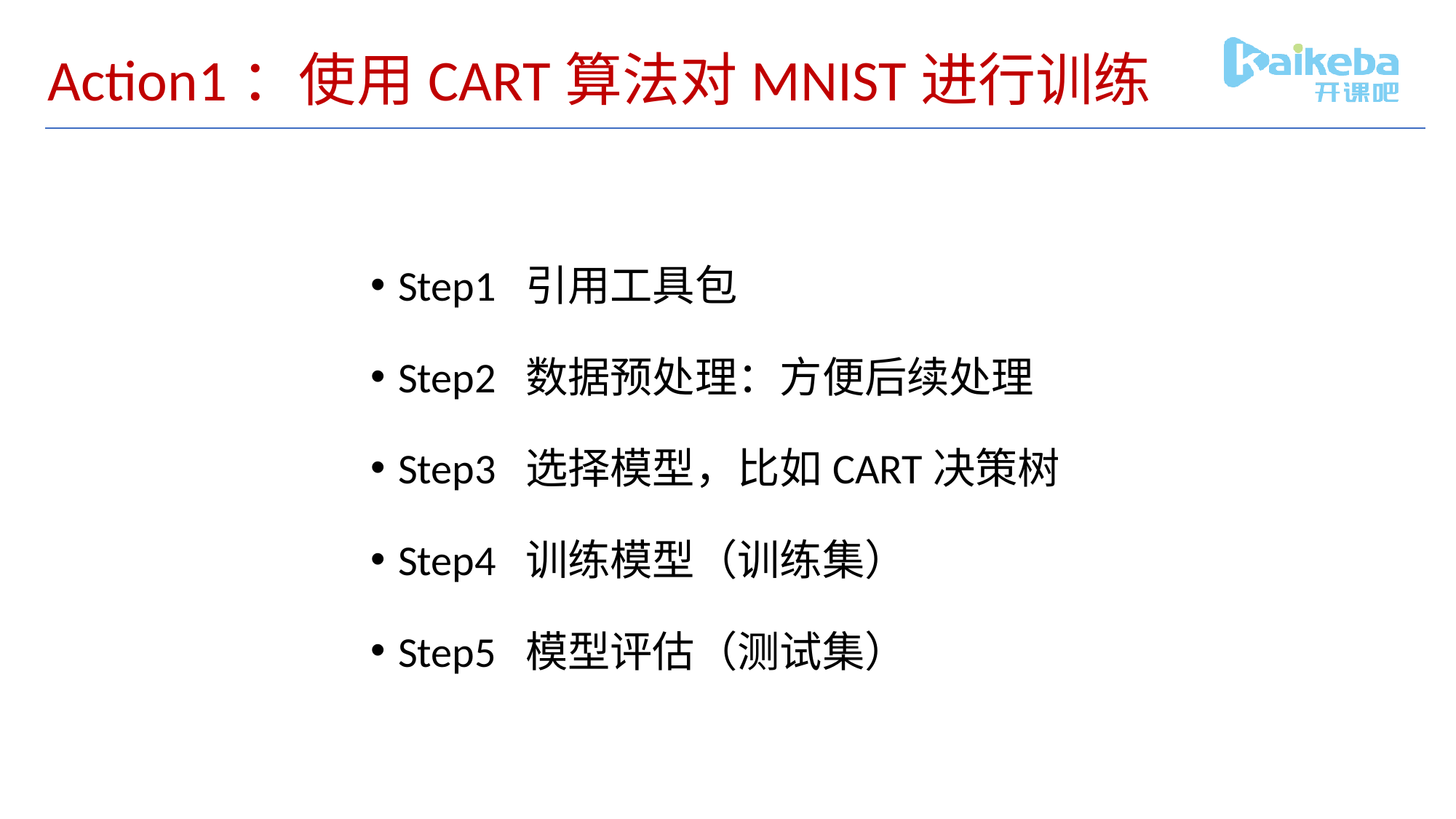

# Action1：使用CART算法对MNIST进行训练
Step1  引用工具包
Step2  数据预处理：方便后续处理
Step3  选择模型，比如CART决策树
Step4  训练模型（训练集）
Step5  模型评估（测试集）